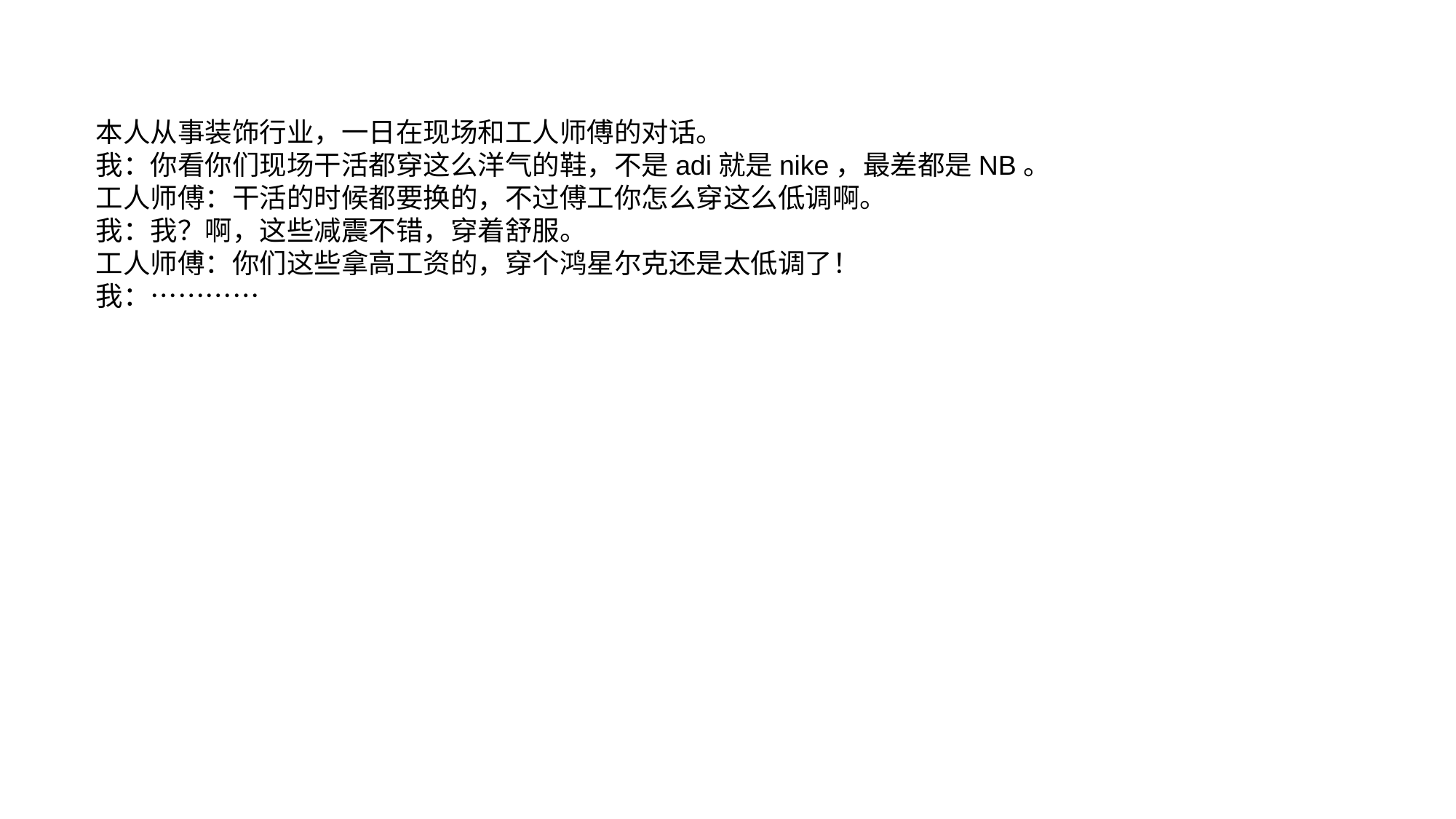

本人从事装饰行业，一日在现场和工人师傅的对话。
我：你看你们现场干活都穿这么洋气的鞋，不是adi就是nike，最差都是NB。
工人师傅：干活的时候都要换的，不过傅工你怎么穿这么低调啊。
我：我？啊，这些减震不错，穿着舒服。
工人师傅：你们这些拿高工资的，穿个鸿星尔克还是太低调了！
我：…………